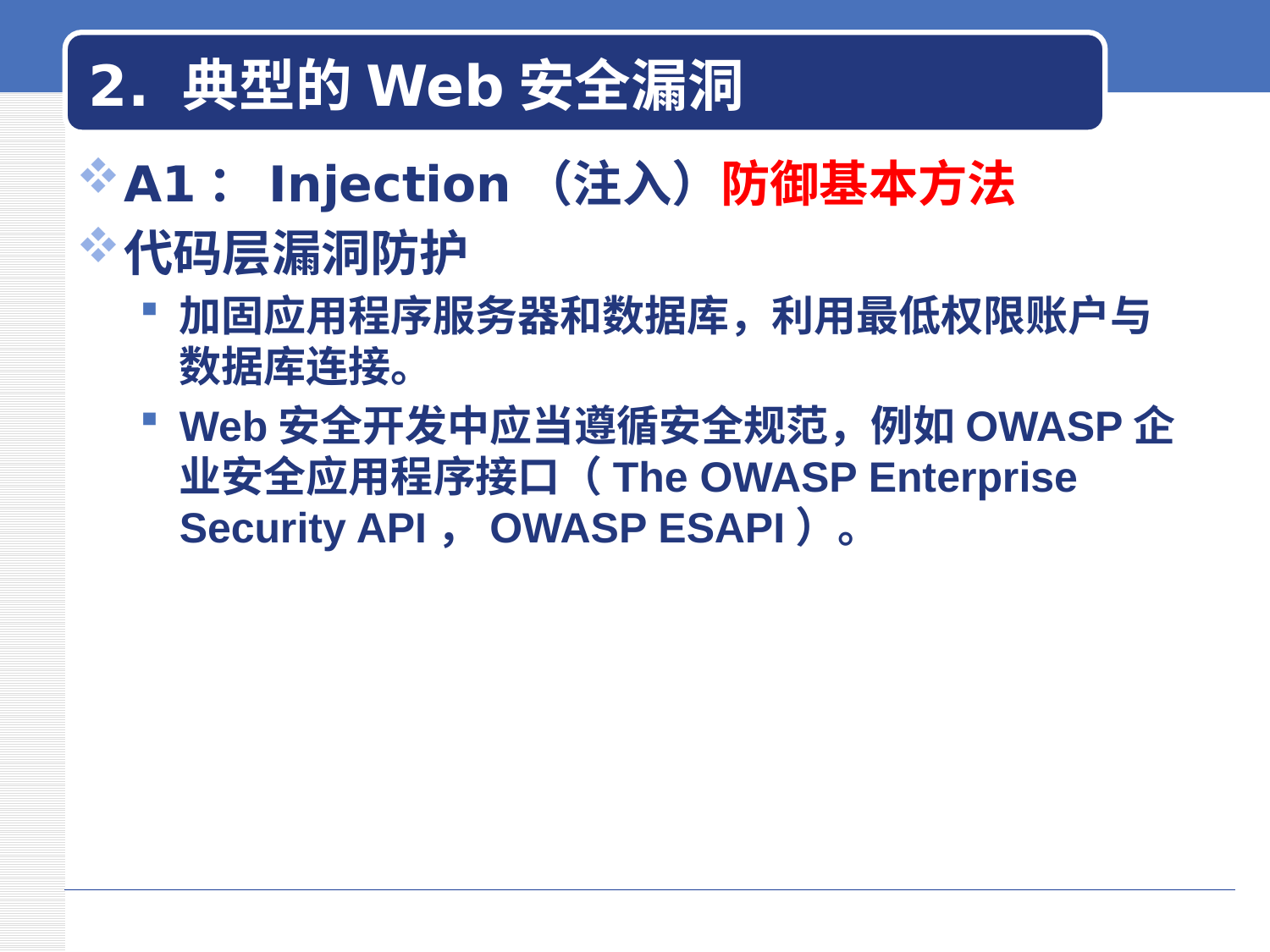

# 2. 典型的Web安全漏洞
A1：Injection（注入）防御基本方法
代码层漏洞防护
加固应用程序服务器和数据库，利用最低权限账户与数据库连接。
Web安全开发中应当遵循安全规范，例如OWASP企业安全应用程序接口（The OWASP Enterprise Security API，OWASP ESAPI）。